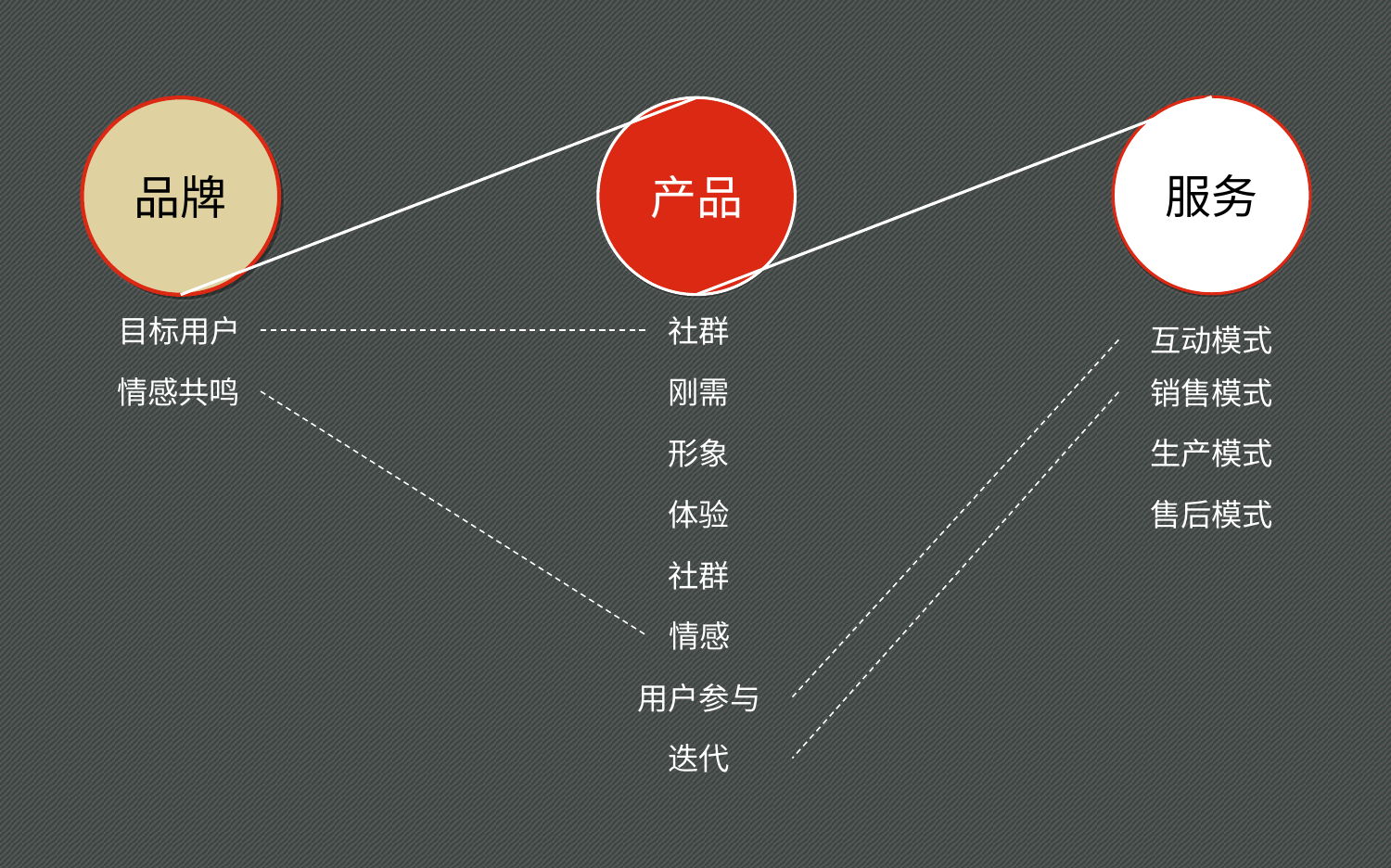

服务
品牌
产品
目标用户
社群
互动模式
情感共鸣
刚需
销售模式
形象
生产模式
体验
售后模式
社群
情感
用户参与
迭代